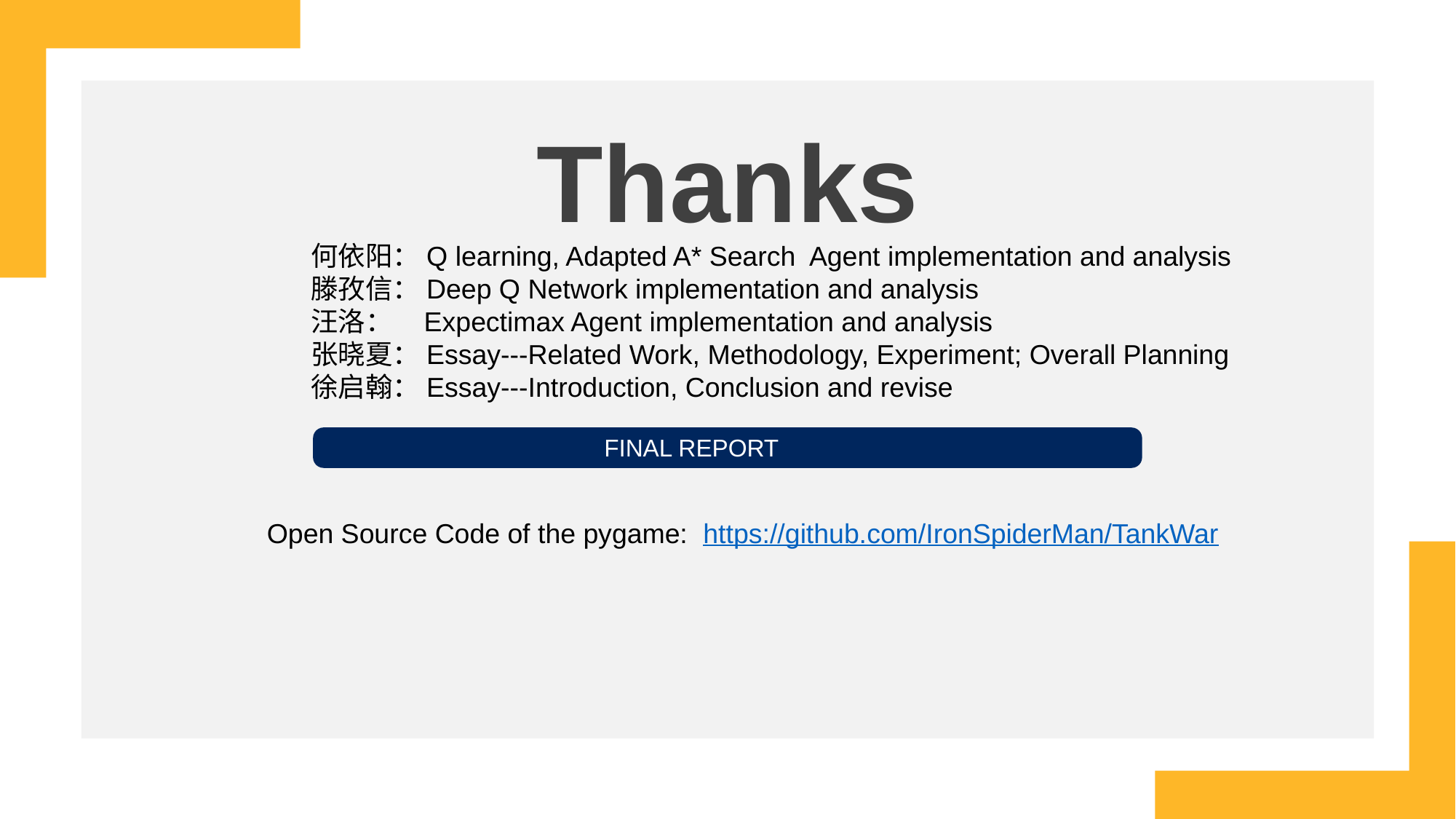

Thanks
何依阳：Q learning, Adapted A* Search  Agent implementation and analysis
滕孜信：Deep Q Network implementation and analysis
汪洛：    Expectimax Agent implementation and analysis
张晓夏：Essay---Related Work, Methodology, Experiment; Overall Planning
徐启翰：Essay---Introduction, Conclusion and revise
FINAL REPORT

Open Source Code of the pygame:  https://github.com/IronSpiderMan/TankWar